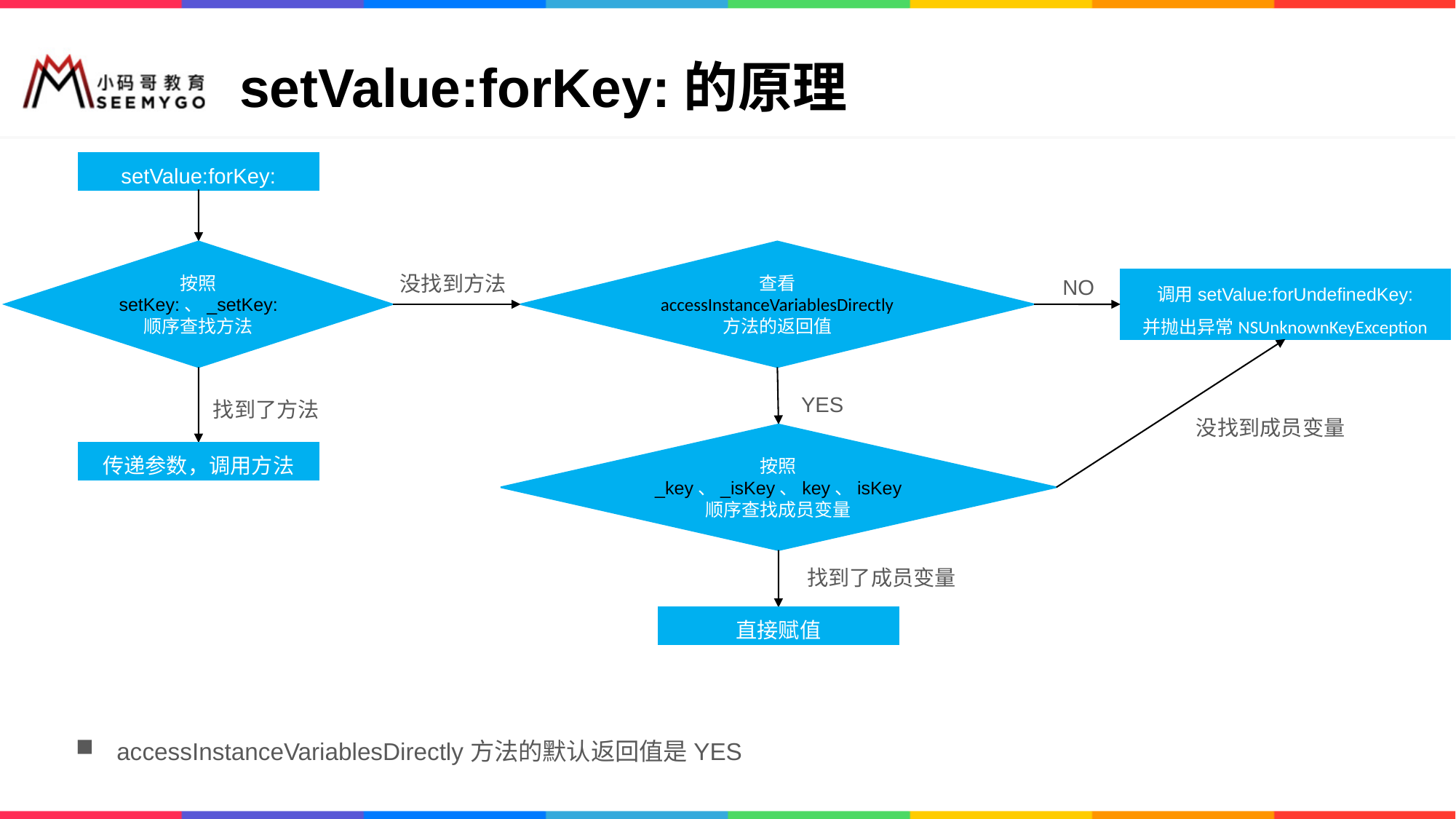

# setValue:forKey:的原理
setValue:forKey:
查看
accessInstanceVariablesDirectly
方法的返回值
按照
setKey:、_setKey:
顺序查找方法
没找到方法
NO
调用setValue:forUndefinedKey:
并抛出异常NSUnknownKeyException
YES
找到了方法
没找到成员变量
按照
_key、_isKey、key、isKey
顺序查找成员变量
传递参数，调用方法
找到了成员变量
直接赋值
accessInstanceVariablesDirectly方法的默认返回值是YES